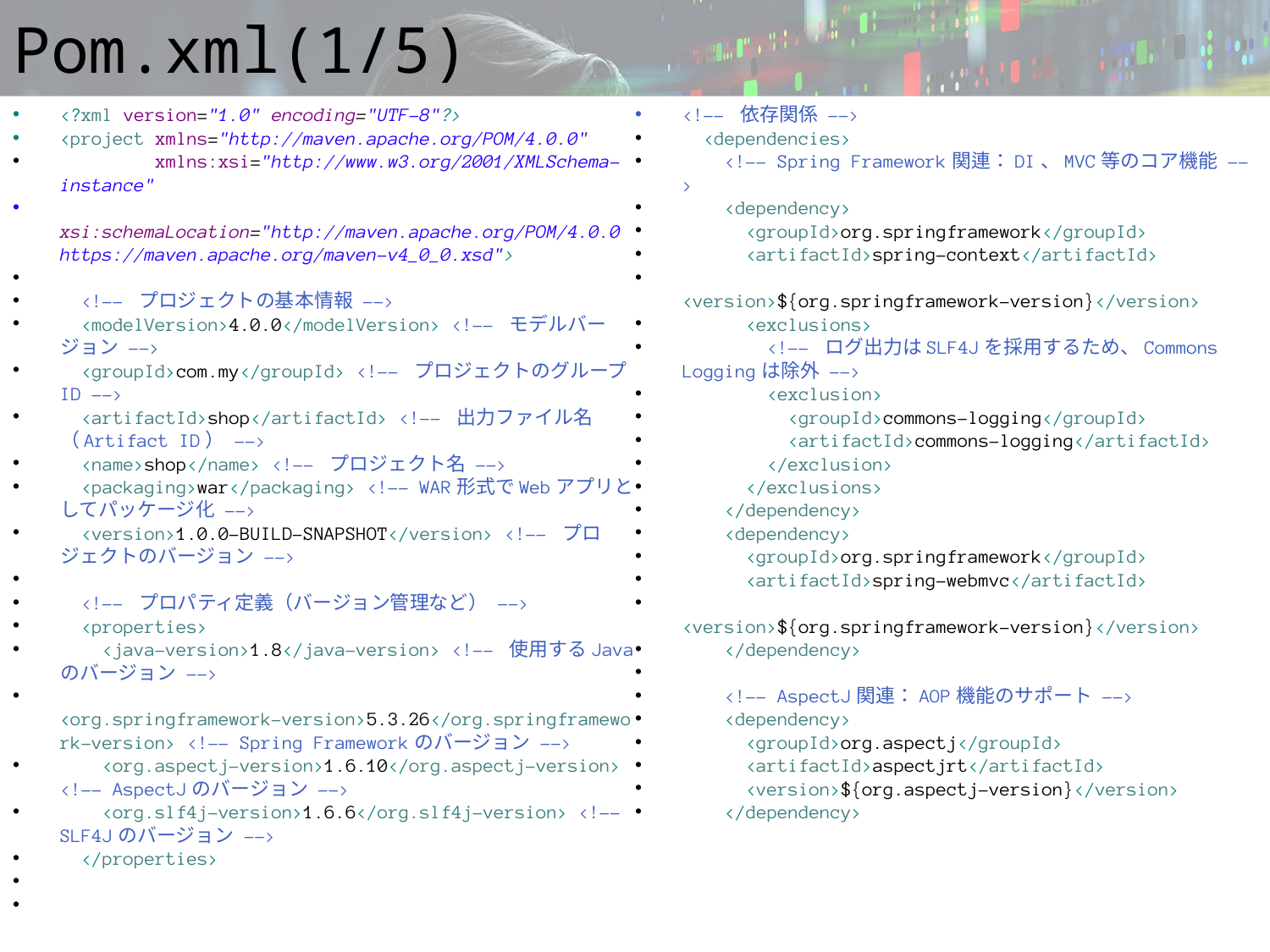

# Pom.xml(1/5)
<?xml version="1.0" encoding="UTF-8"?>
<project xmlns="http://maven.apache.org/POM/4.0.0"
         xmlns:xsi="http://www.w3.org/2001/XMLSchema-instance"
         xsi:schemaLocation="http://maven.apache.org/POM/4.0.0 https://maven.apache.org/maven-v4_0_0.xsd">

  <!-- プロジェクトの基本情報 -->
  <modelVersion>4.0.0</modelVersion> <!-- モデルバージョン -->
  <groupId>com.my</groupId> <!-- プロジェクトのグループID -->
  <artifactId>shop</artifactId> <!-- 出力ファイル名（Artifact ID） -->
  <name>shop</name> <!-- プロジェクト名 -->
  <packaging>war</packaging> <!-- WAR形式でWebアプリとしてパッケージ化 -->
  <version>1.0.0-BUILD-SNAPSHOT</version> <!-- プロジェクトのバージョン -->

  <!-- プロパティ定義（バージョン管理など） -->
  <properties>
    <java-version>1.8</java-version> <!-- 使用するJavaのバージョン -->
    <org.springframework-version>5.3.26</org.springframework-version> <!-- Spring Frameworkのバージョン -->
    <org.aspectj-version>1.6.10</org.aspectj-version> <!-- AspectJのバージョン -->
    <org.slf4j-version>1.6.6</org.slf4j-version> <!-- SLF4Jのバージョン -->
  </properties>

<!-- 依存関係 -->
  <dependencies>
    <!-- Spring Framework関連：DI、MVC等のコア機能 -->
    <dependency>
      <groupId>org.springframework</groupId>
      <artifactId>spring-context</artifactId>
      <version>${org.springframework-version}</version>
      <exclusions>
        <!-- ログ出力はSLF4Jを採用するため、Commons Loggingは除外 -->
        <exclusion>
          <groupId>commons-logging</groupId>
          <artifactId>commons-logging</artifactId>
        </exclusion>
      </exclusions>
    </dependency>
    <dependency>
      <groupId>org.springframework</groupId>
      <artifactId>spring-webmvc</artifactId>
      <version>${org.springframework-version}</version>
    </dependency>

    <!-- AspectJ関連：AOP機能のサポート -->
    <dependency>
      <groupId>org.aspectj</groupId>
      <artifactId>aspectjrt</artifactId>
      <version>${org.aspectj-version}</version>
    </dependency>